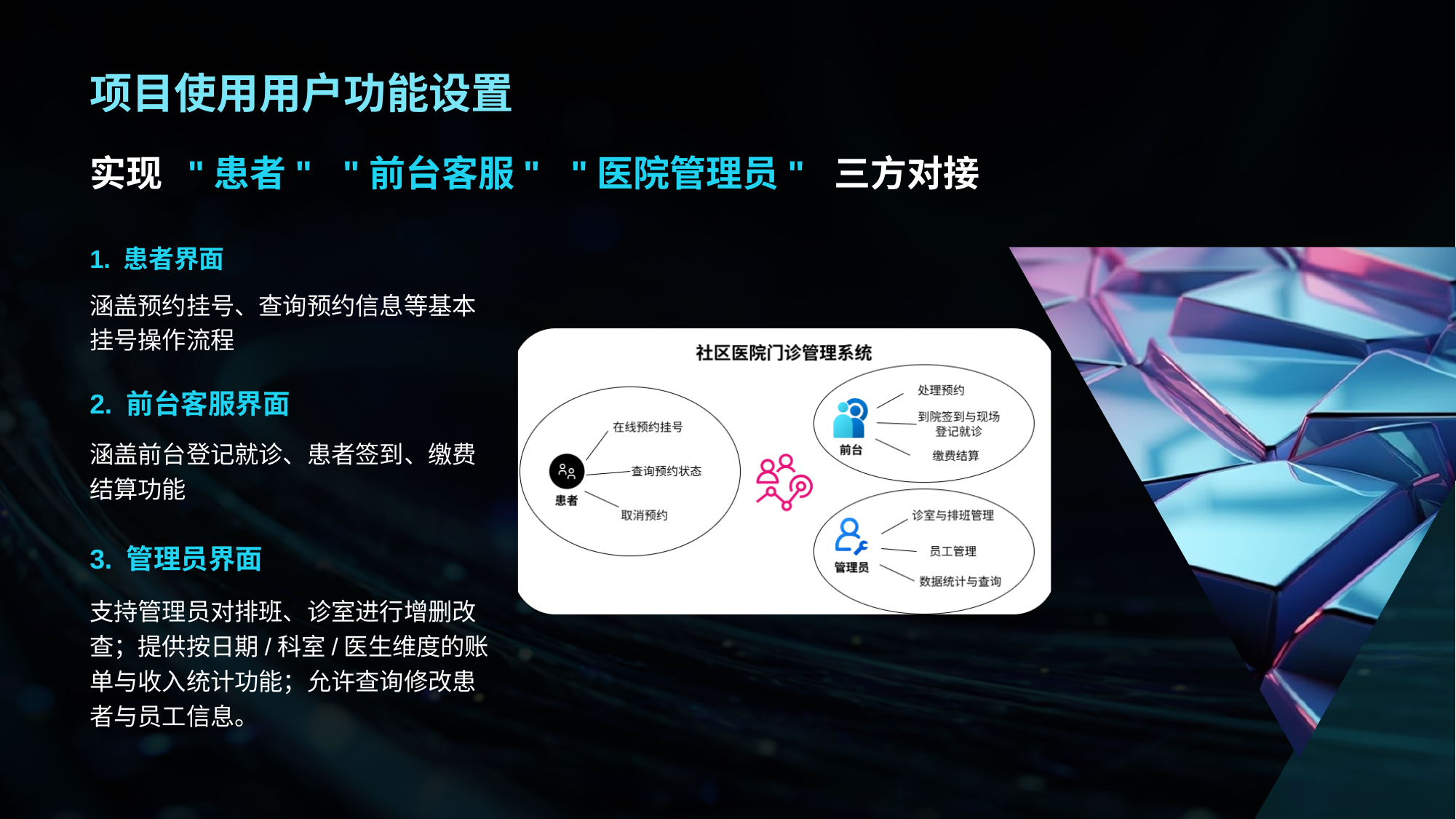

# 项目使用用户功能设置
实现  "患者"   "前台客服"   "医院管理员"  三方对接
1. 患者界面
涵盖预约挂号、查询预约信息等基本挂号操作流程

2. 前台客服界面
涵盖前台登记就诊、患者签到、缴费结算功能

3. 管理员界面
支持管理员对排班、诊室进行增删改查；提供按日期/科室/医生维度的账单与收入统计功能；允许查询修改患者与员工信息。